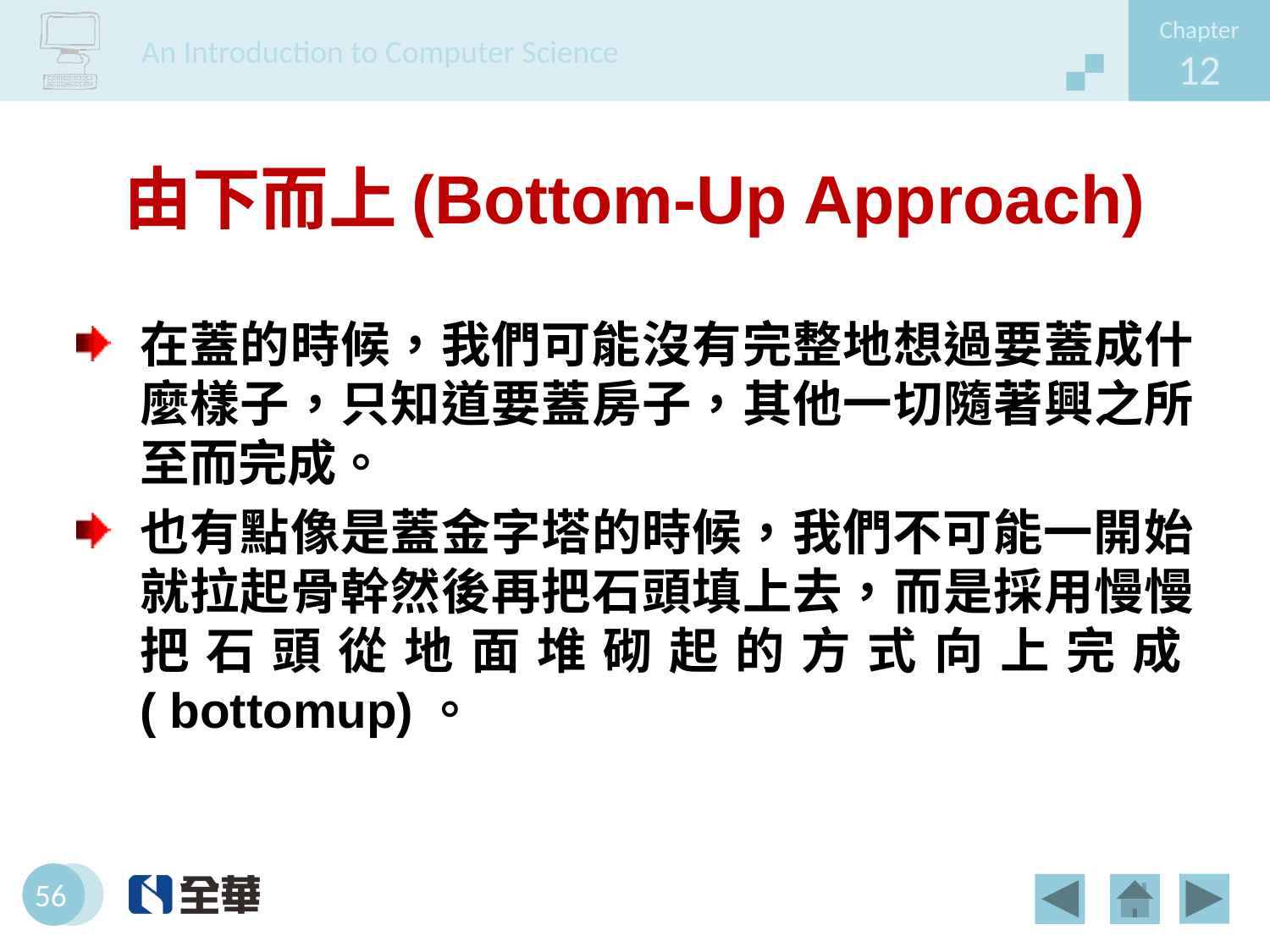

# 由下而上(Bottom-Up Approach)
在蓋的時候，我們可能沒有完整地想過要蓋成什麼樣子，只知道要蓋房子，其他一切隨著興之所至而完成。
也有點像是蓋金字塔的時候，我們不可能一開始就拉起骨幹然後再把石頭填上去，而是採用慢慢把石頭從地面堆砌起的方式向上完成( bottomup)。